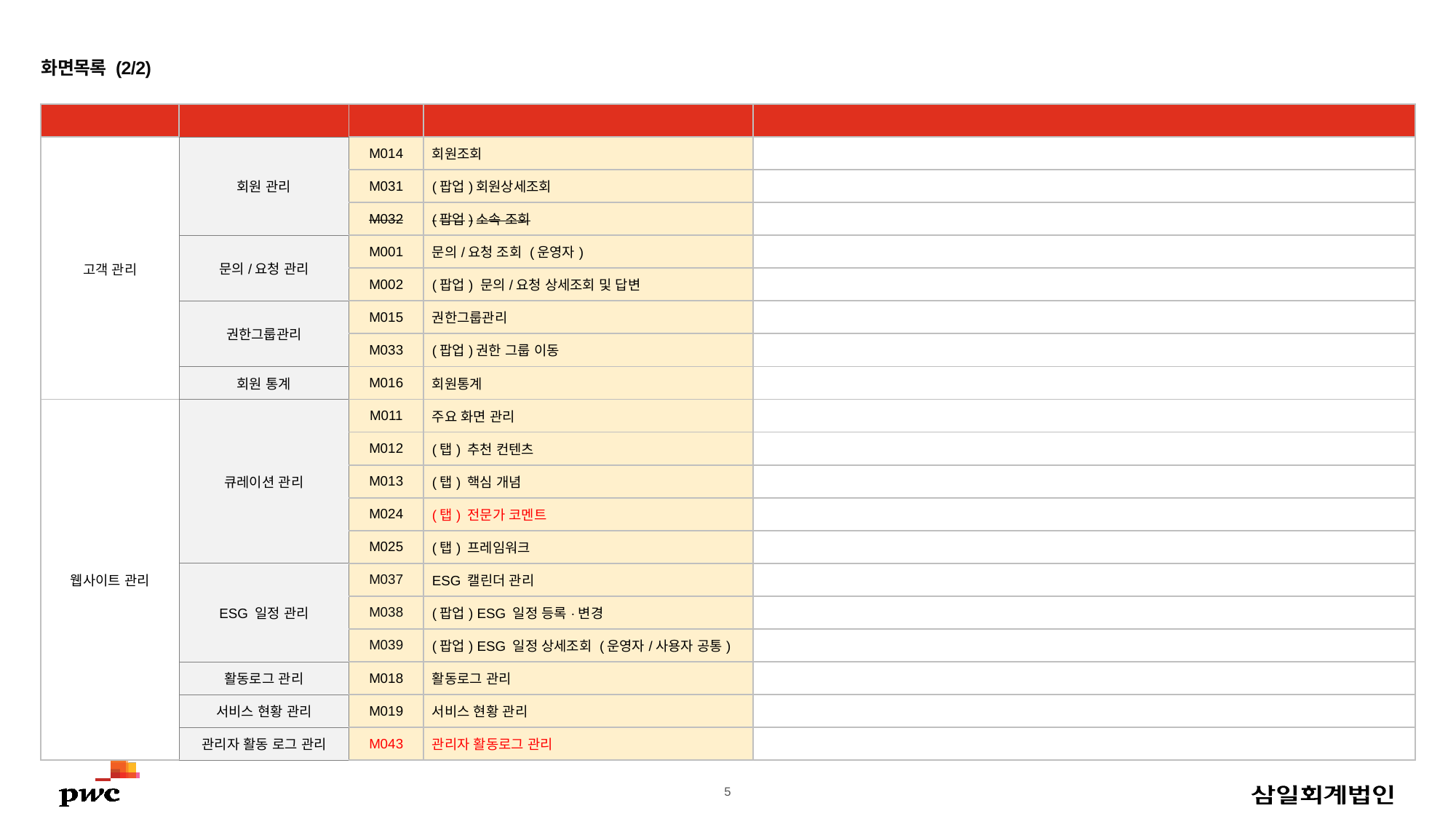

화면목록 (2/2)
| LV1(메뉴-상단) | LV2(메뉴-하단) | ID | LV3(화면명) | 설명 |
| --- | --- | --- | --- | --- |
| 고객 관리 | 회원 관리 | M014 | 회원조회 |  |
|  |  | M031 | (팝업)회원상세조회 |  |
|  |  | M032 | (팝업)소속 조회 |  |
|  | 문의/요청 관리 | M001 | 문의/요청 조회 (운영자) |  |
|  |  | M002 | (팝업) 문의/요청 상세조회 및 답변 |  |
|  | 권한그룹관리 | M015 | 권한그룹관리 |  |
|  |  | M033 | (팝업)권한 그룹 이동 |  |
|  | 회원 통계 | M016 | 회원통계 |  |
| 웹사이트 관리 | 큐레이션 관리 | M011 | 주요 화면 관리 |  |
|  |  | M012 | (탭) 추천 컨텐츠 |  |
|  |  | M013 | (탭) 핵심 개념 |  |
|  |  | M024 | (탭) 전문가 코멘트 |  |
|  |  | M025 | (탭) 프레임워크 |  |
|  | ESG 일정 관리 | M037 | ESG 캘린더 관리 |  |
|  |  | M038 | (팝업) ESG 일정 등록·변경 |  |
|  |  | M039 | (팝업) ESG 일정 상세조회 (운영자/사용자 공통) |  |
|  | 활동로그 관리 | M018 | 활동로그 관리 |  |
|  | 서비스 현황 관리 | M019 | 서비스 현황 관리 |  |
|  | 관리자 활동 로그 관리 | M043 | 관리자 활동로그 관리 |  |